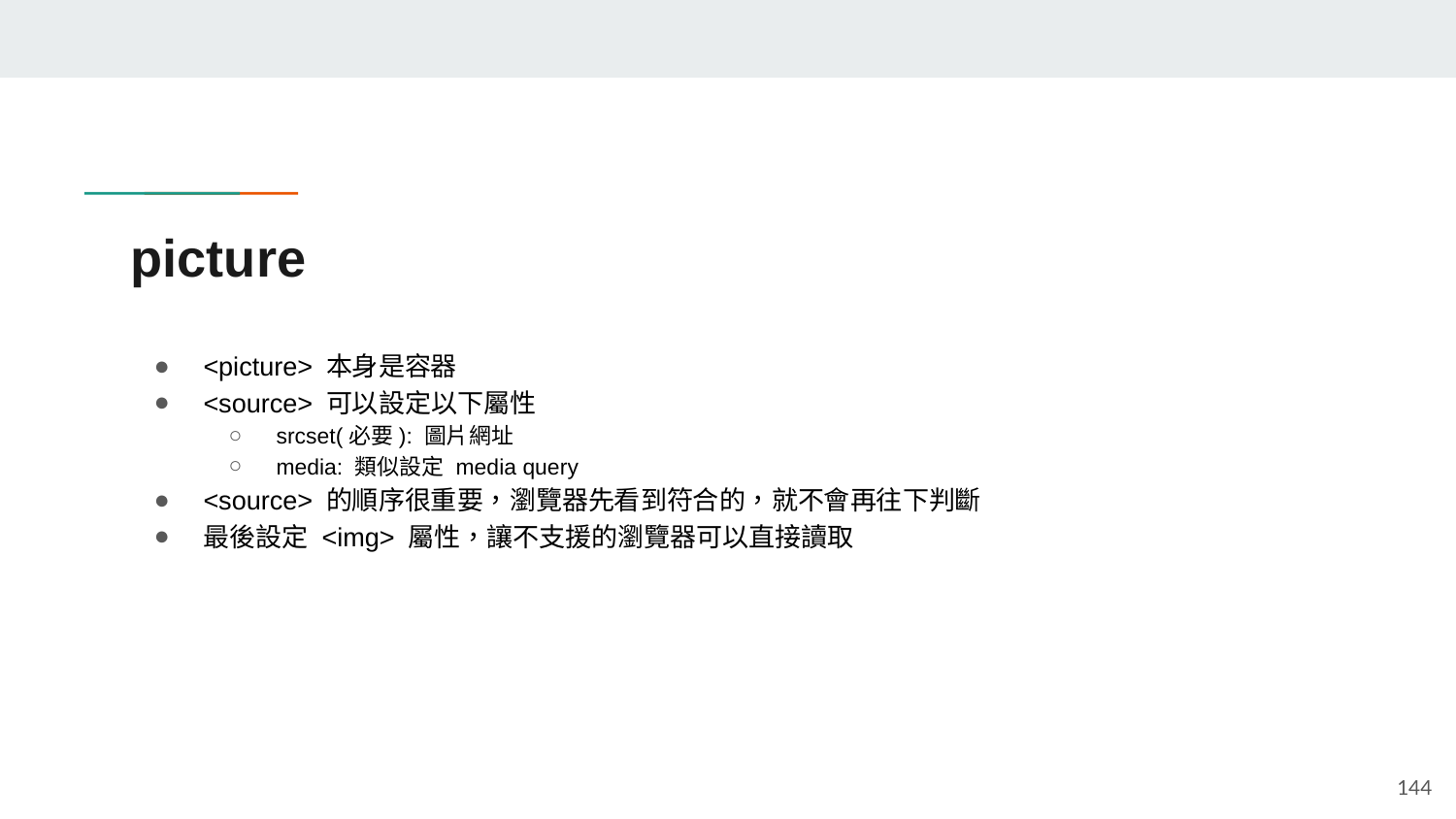

# picture
<picture> 本身是容器
<source> 可以設定以下屬性
srcset(必要): 圖片網址
media: 類似設定 media query
<source> 的順序很重要，瀏覽器先看到符合的，就不會再往下判斷
最後設定 <img> 屬性，讓不支援的瀏覽器可以直接讀取

144